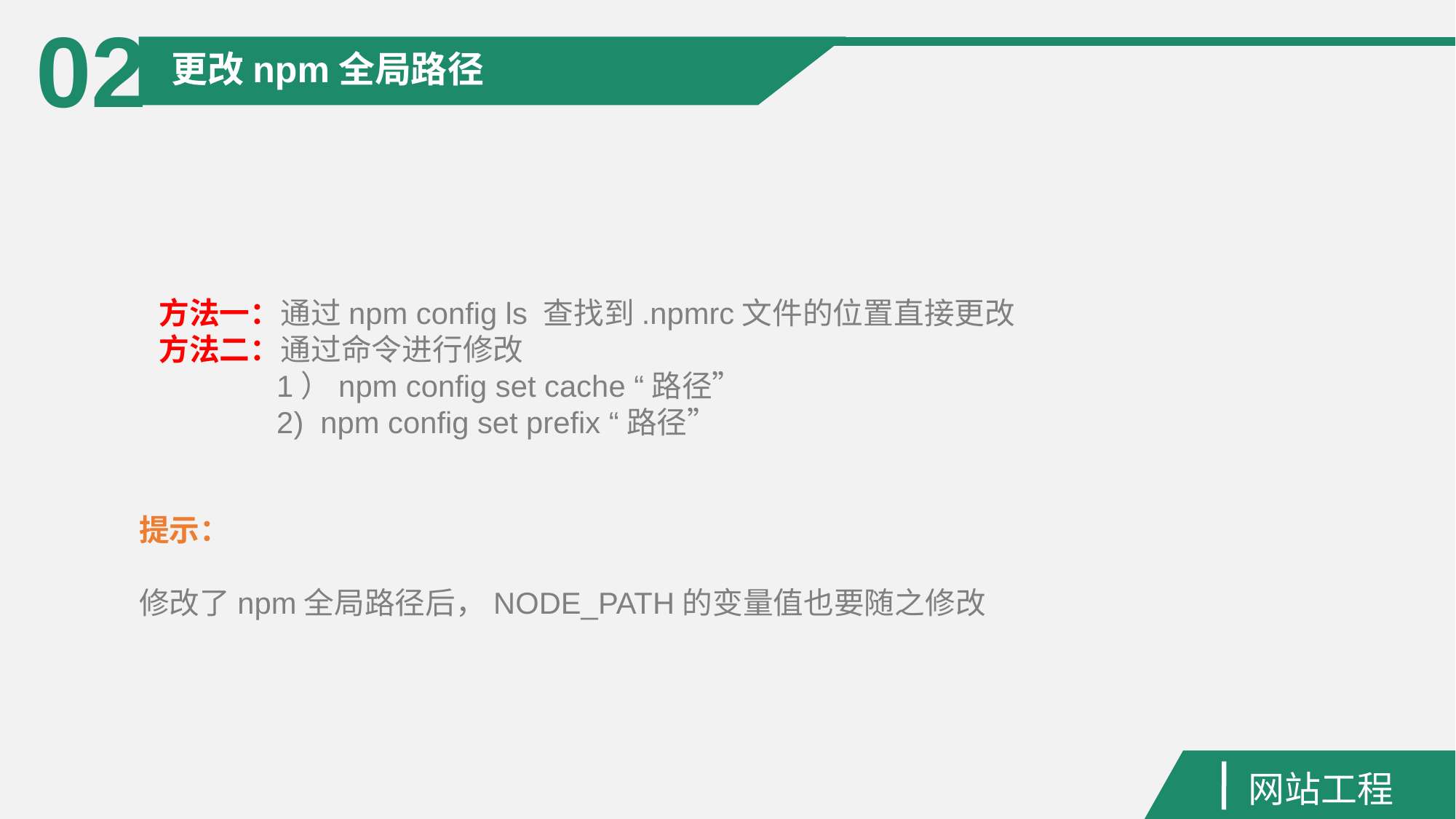

02

更改npm全局路径
方法一：通过npm config ls 查找到.npmrc文件的位置直接更改
方法二：通过命令进行修改
	 1）npm config set cache “路径”
	 2)  npm config set prefix “路径”
提示：

修改了npm全局路径后，NODE_PATH的变量值也要随之修改